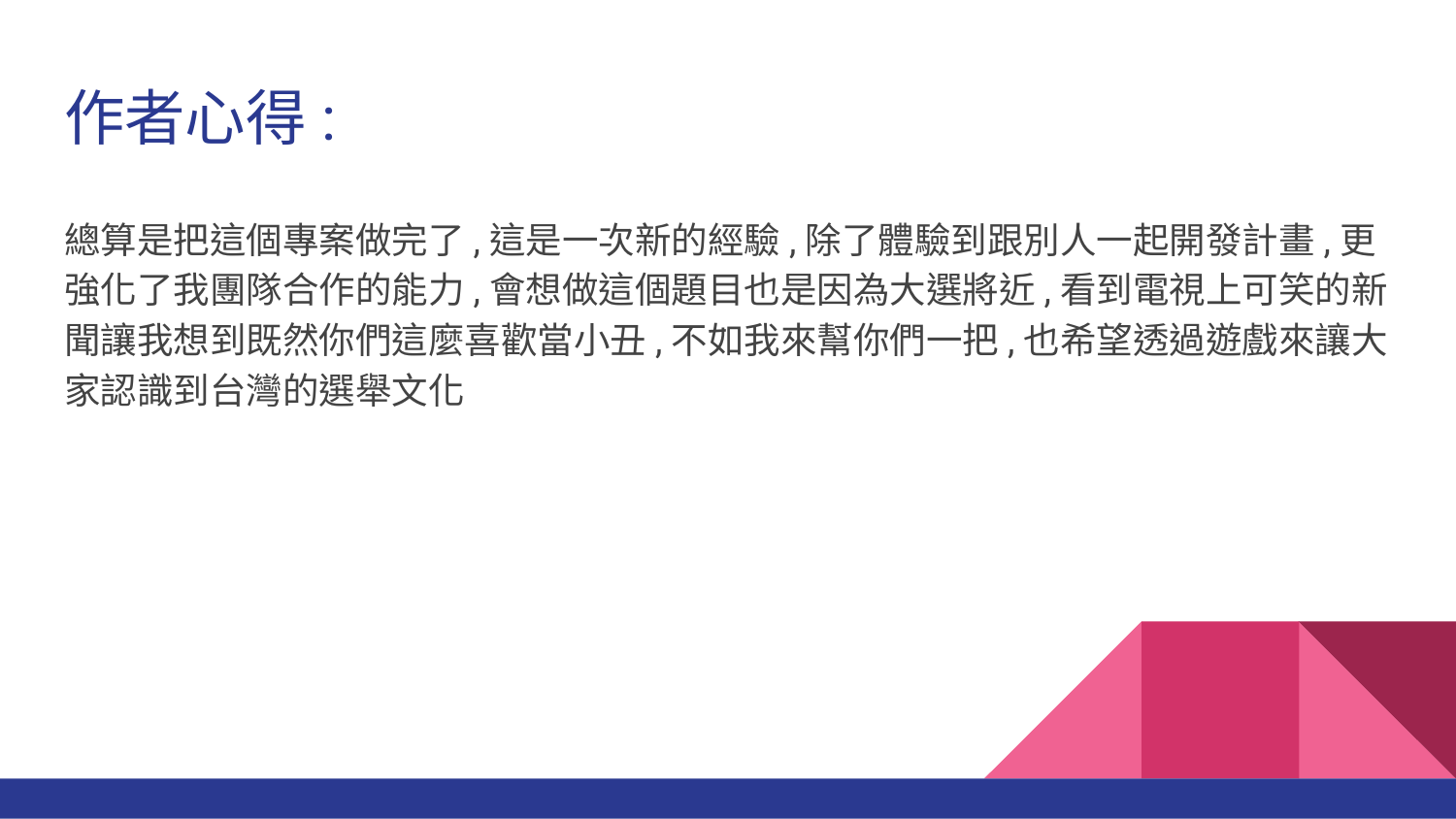

# 作者心得:
總算是把這個專案做完了,這是一次新的經驗,除了體驗到跟別人一起開發計畫,更強化了我團隊合作的能力,會想做這個題目也是因為大選將近,看到電視上可笑的新聞讓我想到既然你們這麼喜歡當小丑,不如我來幫你們一把,也希望透過遊戲來讓大家認識到台灣的選舉文化